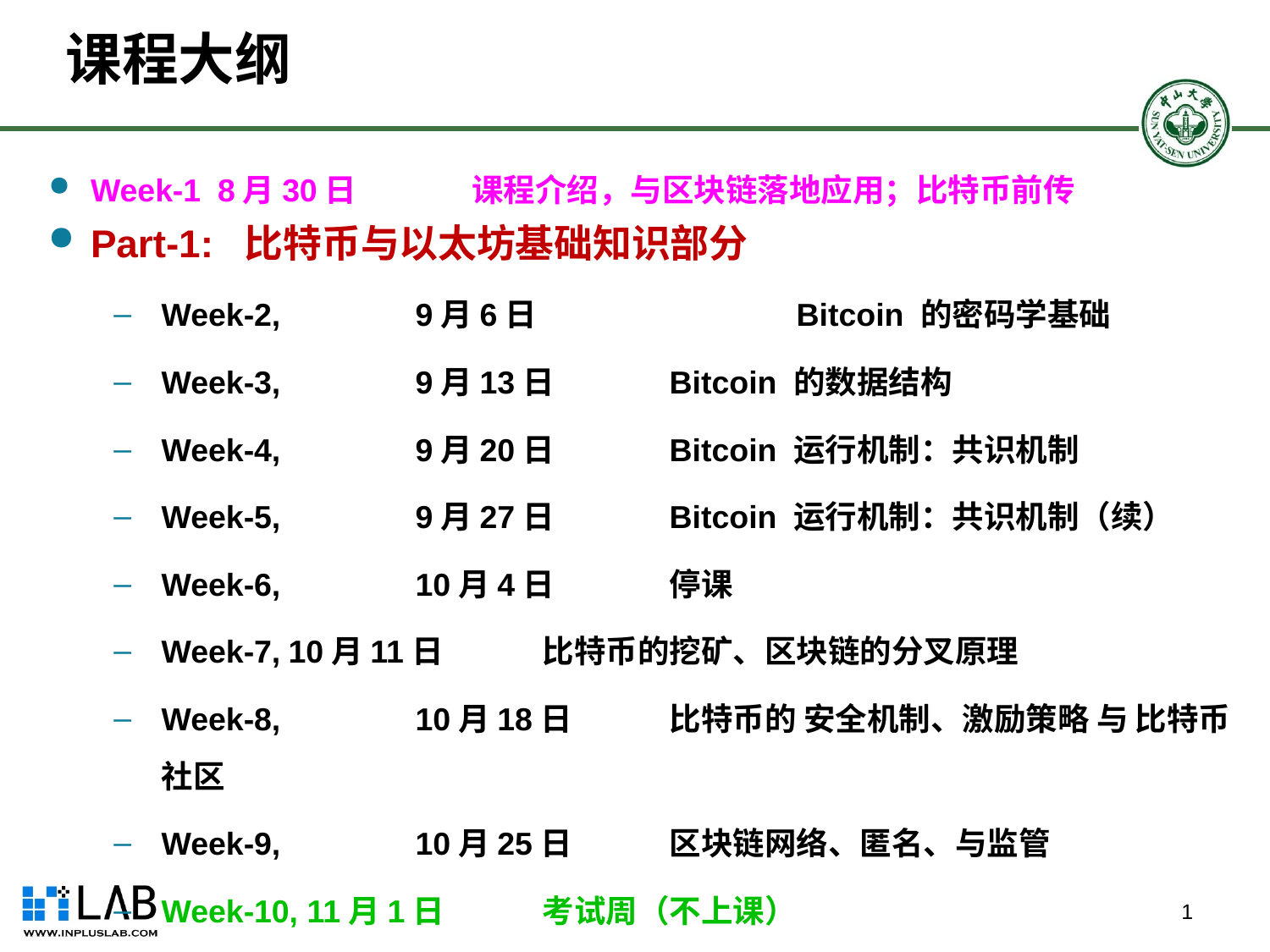

课程大纲
Week-1 	8月30日   	课程介绍，与区块链落地应用；比特币前传
Part-1:  比特币与以太坊基础知识部分
Week-2, 	9月6日 		Bitcoin 的密码学基础
Week-3, 	9月13日 	Bitcoin 的数据结构
Week-4, 	9月20日 	Bitcoin 运行机制：共识机制
Week-5, 	9月27日 	Bitcoin 运行机制：共识机制（续）
Week-6, 	10月4日 	停课
Week-7,	10月11日	比特币的挖矿、区块链的分叉原理
Week-8, 	10月18日 	比特币的 安全机制、激励策略 与 比特币社区
Week-9, 	10月25日 	区块链网络、匿名、与监管
Week-10, 11月1日 	考试周（不上课）
Week-11, 11月8日 	以太坊数据结构 与 共识机制